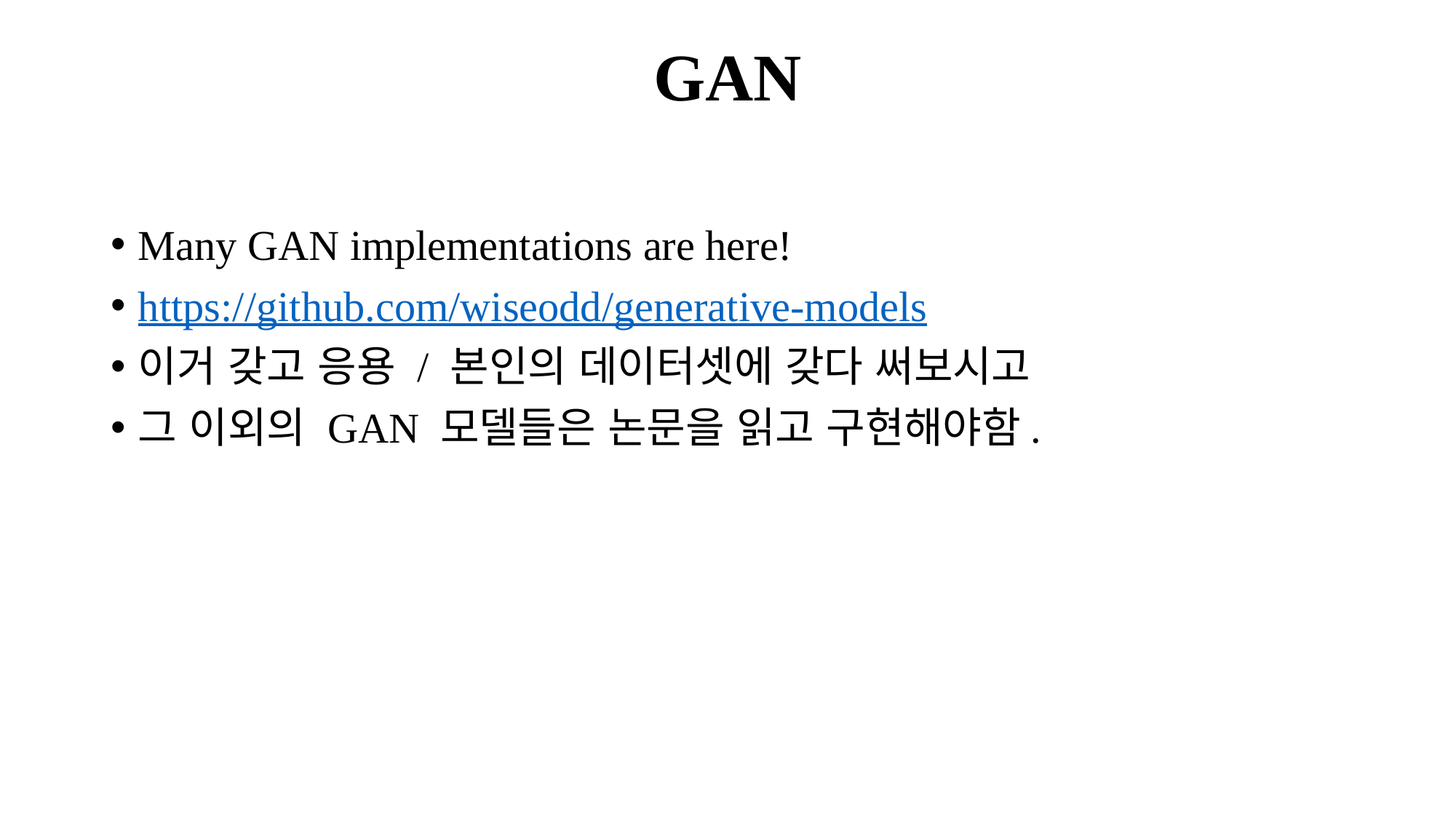

# GAN
Many GAN implementations are here!
https://github.com/wiseodd/generative-models
이거 갖고 응용 / 본인의 데이터셋에 갖다 써보시고
그 이외의 GAN 모델들은 논문을 읽고 구현해야함.